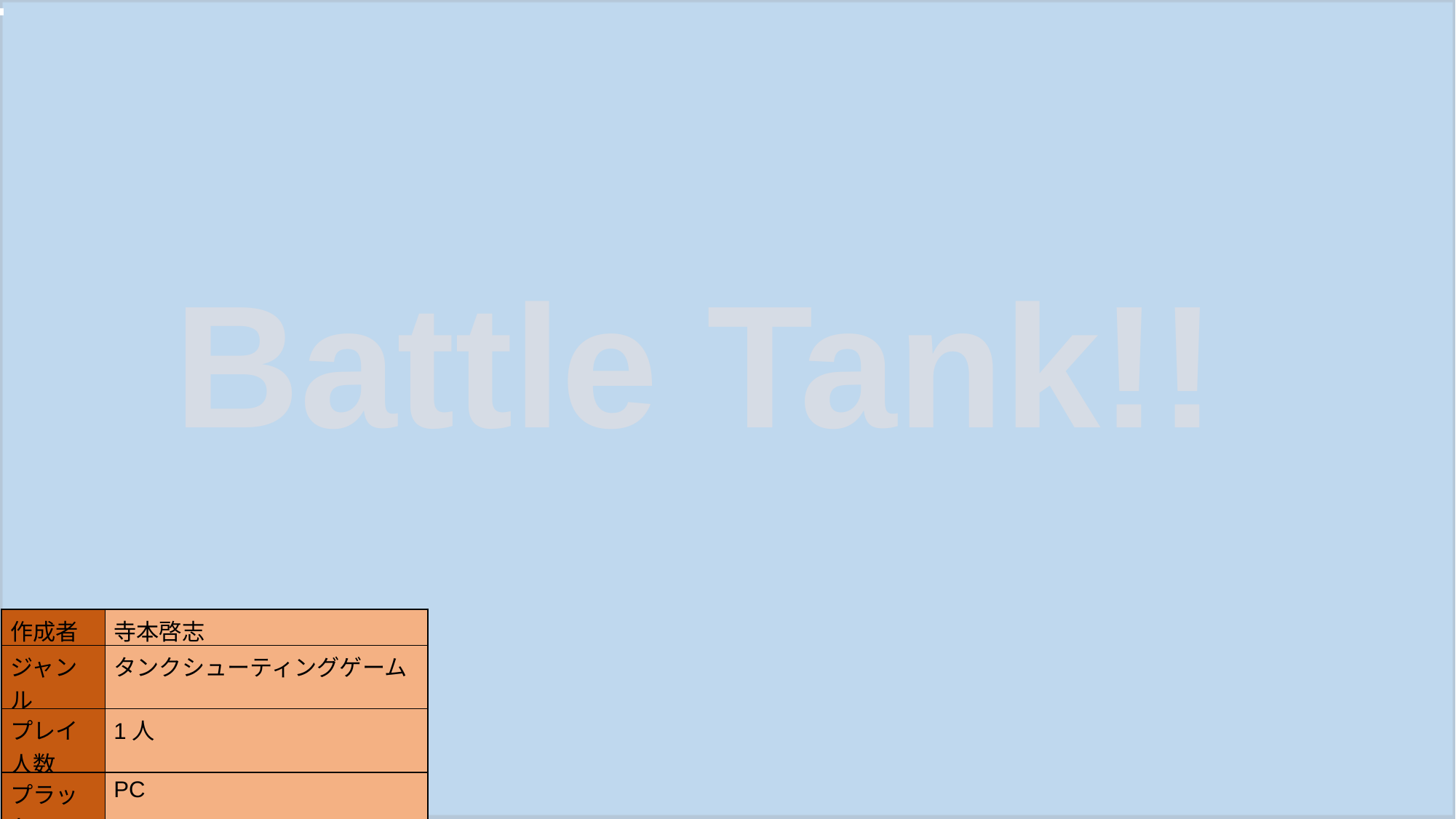

Battle Tank!!
| 作成者 | 寺本啓志 |
| --- | --- |
| ジャンル | タンクシューティングゲーム |
| プレイ人数 | 1人 |
| プラットフォーム | PC |